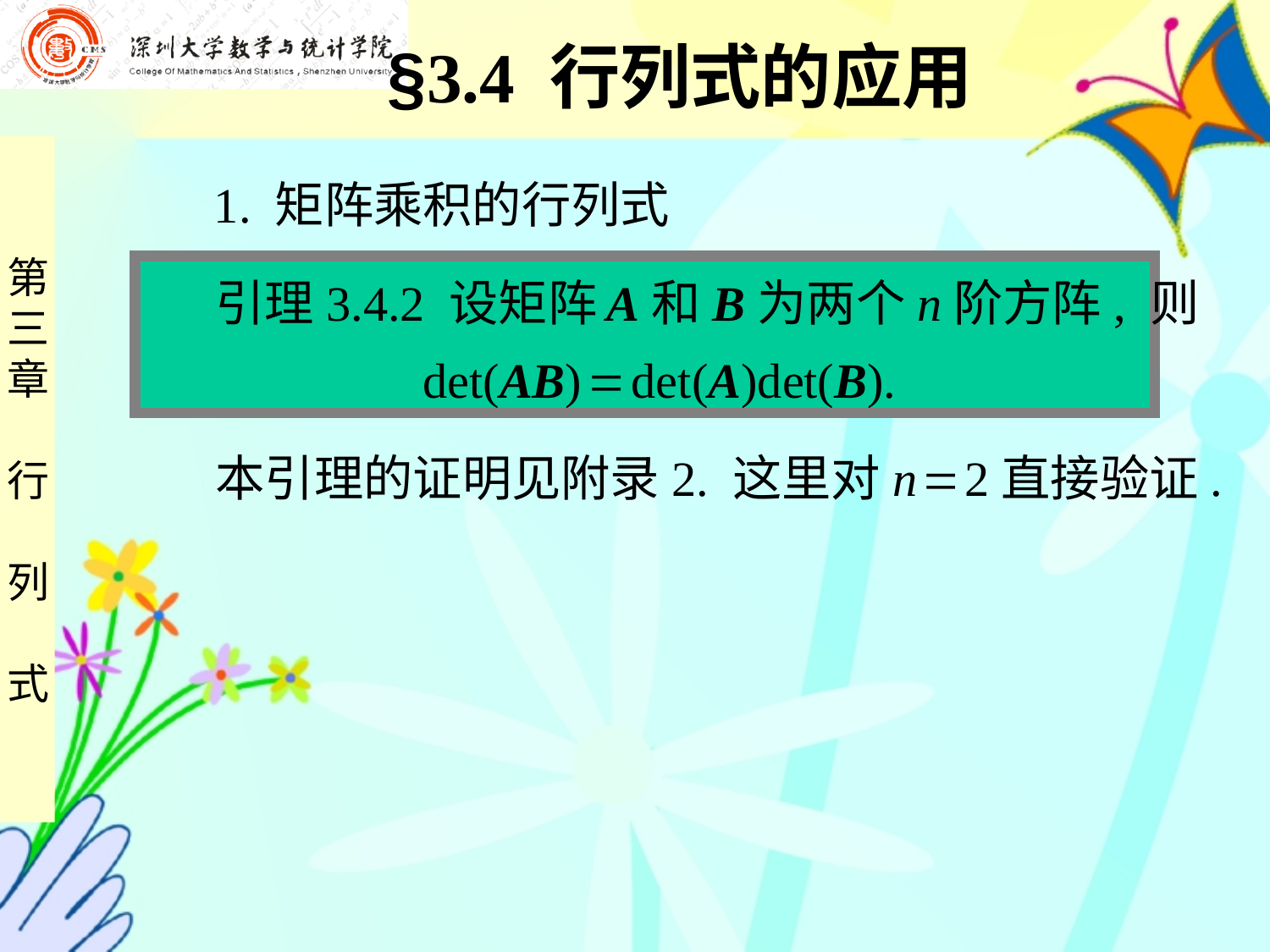

§3.4 行列式的应用
        1. 矩阵乘积的行列式
        引理3.4.2 设矩阵 A和B为两个n阶方阵, 则
                         det(AB) = det(A)det(B).
        本引理的证明见附录2. 这里对n = 2直接验证.